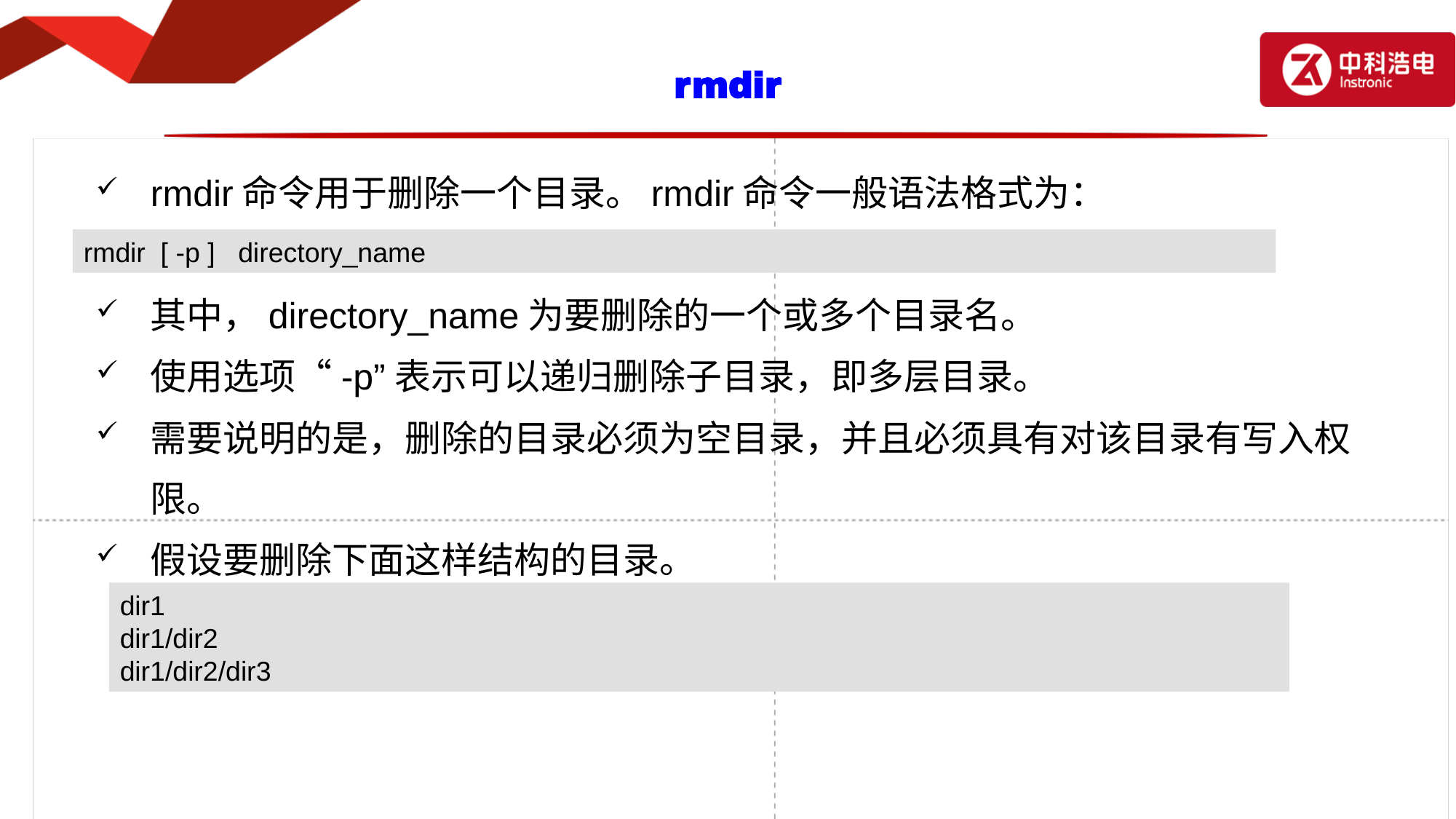

# rmdir
rmdir命令用于删除一个目录。rmdir命令一般语法格式为：

其中，directory_name为要删除的一个或多个目录名。
使用选项“-p”表示可以递归删除子目录，即多层目录。
需要说明的是，删除的目录必须为空目录，并且必须具有对该目录有写入权限。
假设要删除下面这样结构的目录。
rmdir  [ -p ]   directory_name
dir1
dir1/dir2
dir1/dir2/dir3